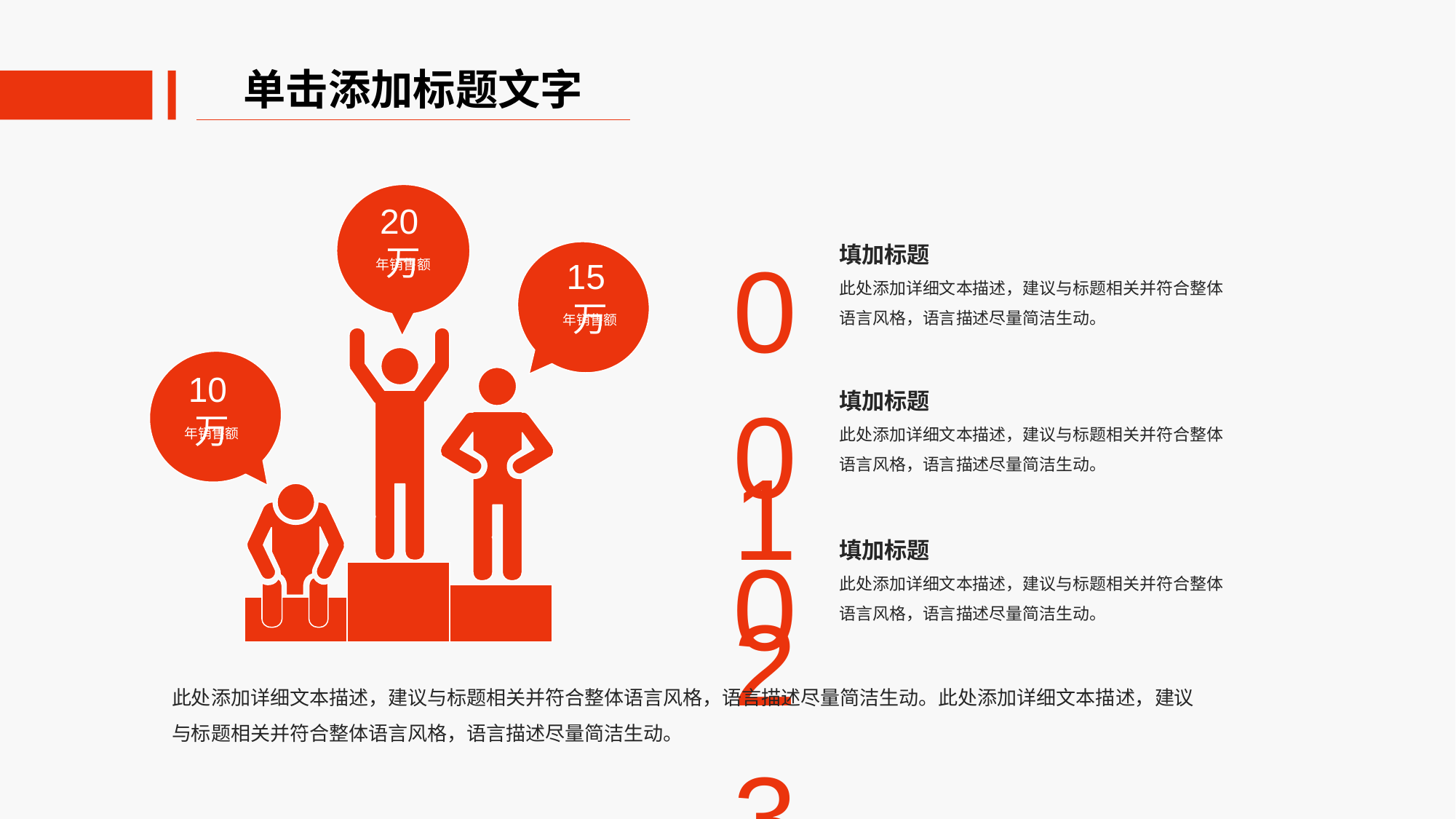

单击添加标题文字

0 1
填加标题
此处添加详细文本描述，建议与标题相关并符合整体语言风格，语言描述尽量简洁生动。

20万
年销售额

15万
年销售额
02
填加标题
此处添加详细文本描述，建议与标题相关并符合整体语言风格，语言描述尽量简洁生动。

10万
年销售额
03
填加标题
此处添加详细文本描述，建议与标题相关并符合整体语言风格，语言描述尽量简洁生动。
此处添加详细文本描述，建议与标题相关并符合整体语言风格，语言描述尽量简洁生动。此处添加详细文本描述，建议与标题相关并符合整体语言风格，语言描述尽量简洁生动。